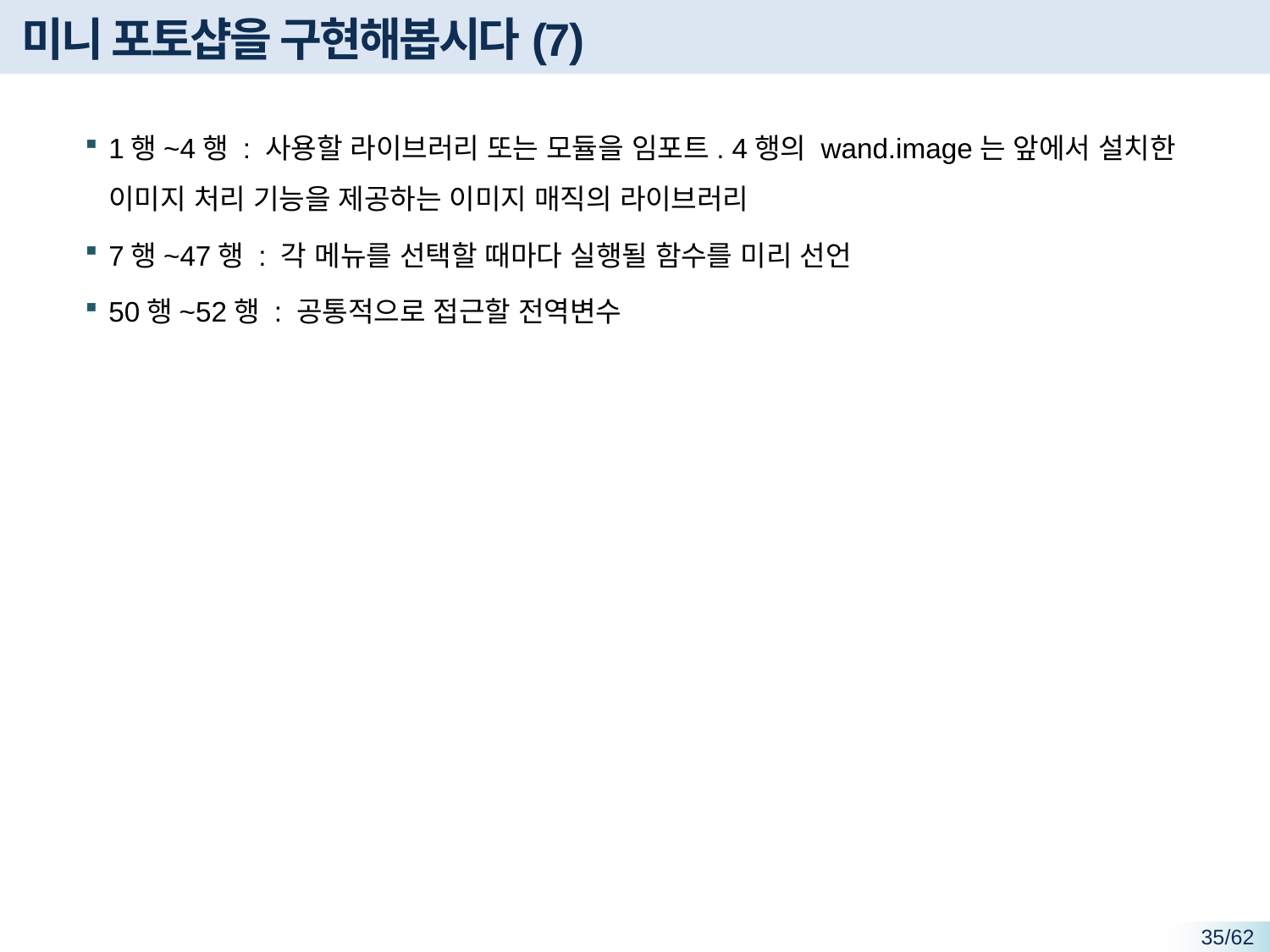

# 미니 포토샵을 구현해봅시다(7)
1행~4행 : 사용할 라이브러리 또는 모듈을 임포트. 4행의 wand.image는 앞에서 설치한 이미지 처리 기능을 제공하는 이미지 매직의 라이브러리
7행~47행 : 각 메뉴를 선택할 때마다 실행될 함수를 미리 선언
50행~52행 : 공통적으로 접근할 전역변수